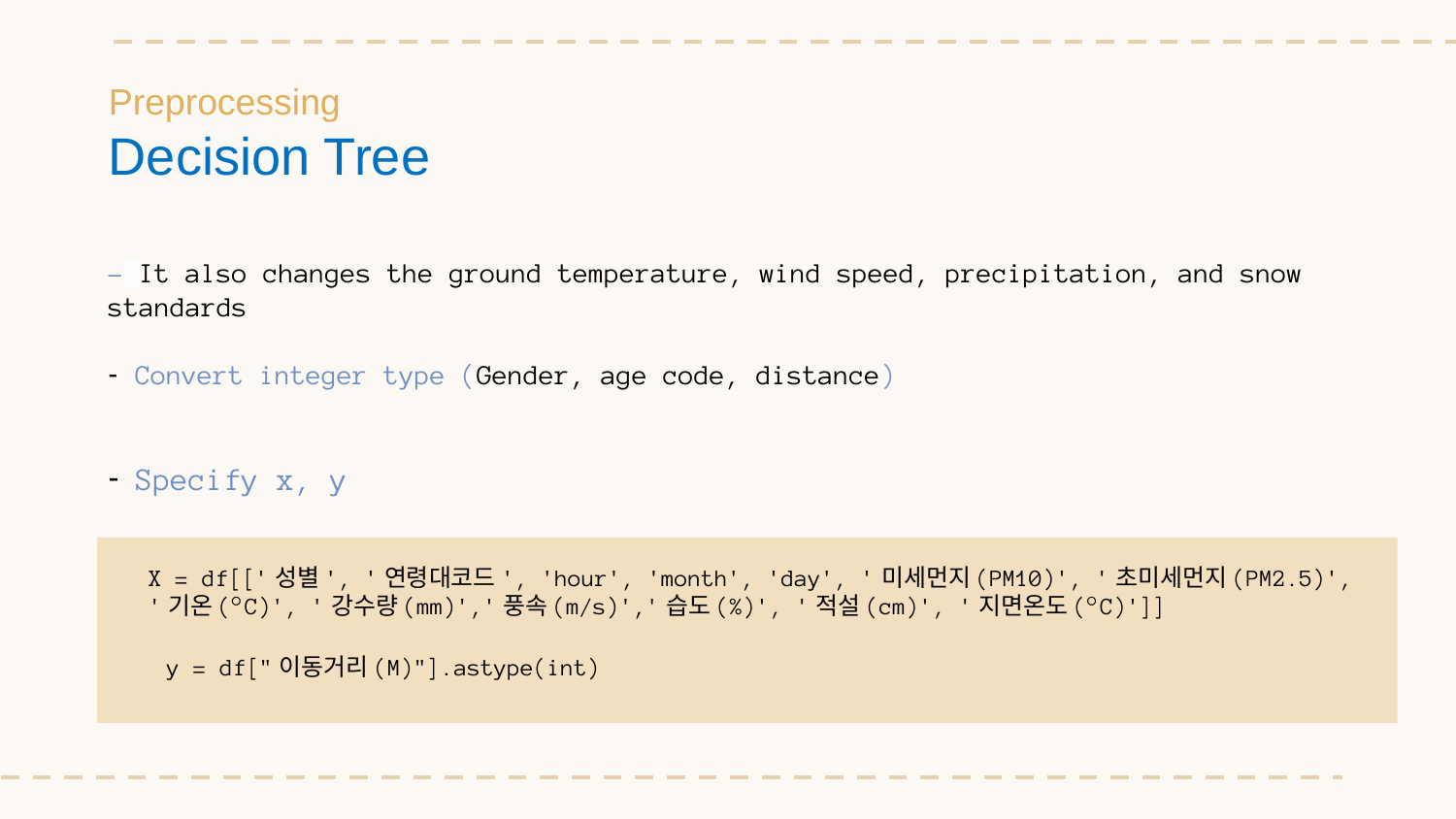

Preprocessing
Decision Tree
- It also changes the ground temperature, wind speed, precipitation, and snow standards

Convert integer type (Gender, age code, distance)

Specify x, y

X = df[['성별', '연령대코드', 'hour', 'month', 'day', '미세먼지(PM10)', '초미세먼지(PM2.5)', '기온(°C)', '강수량(mm)','풍속(m/s)','습도(%)', '적설(cm)', '지면온도(°C)']]
y = df["이동거리(M)"].astype(int)